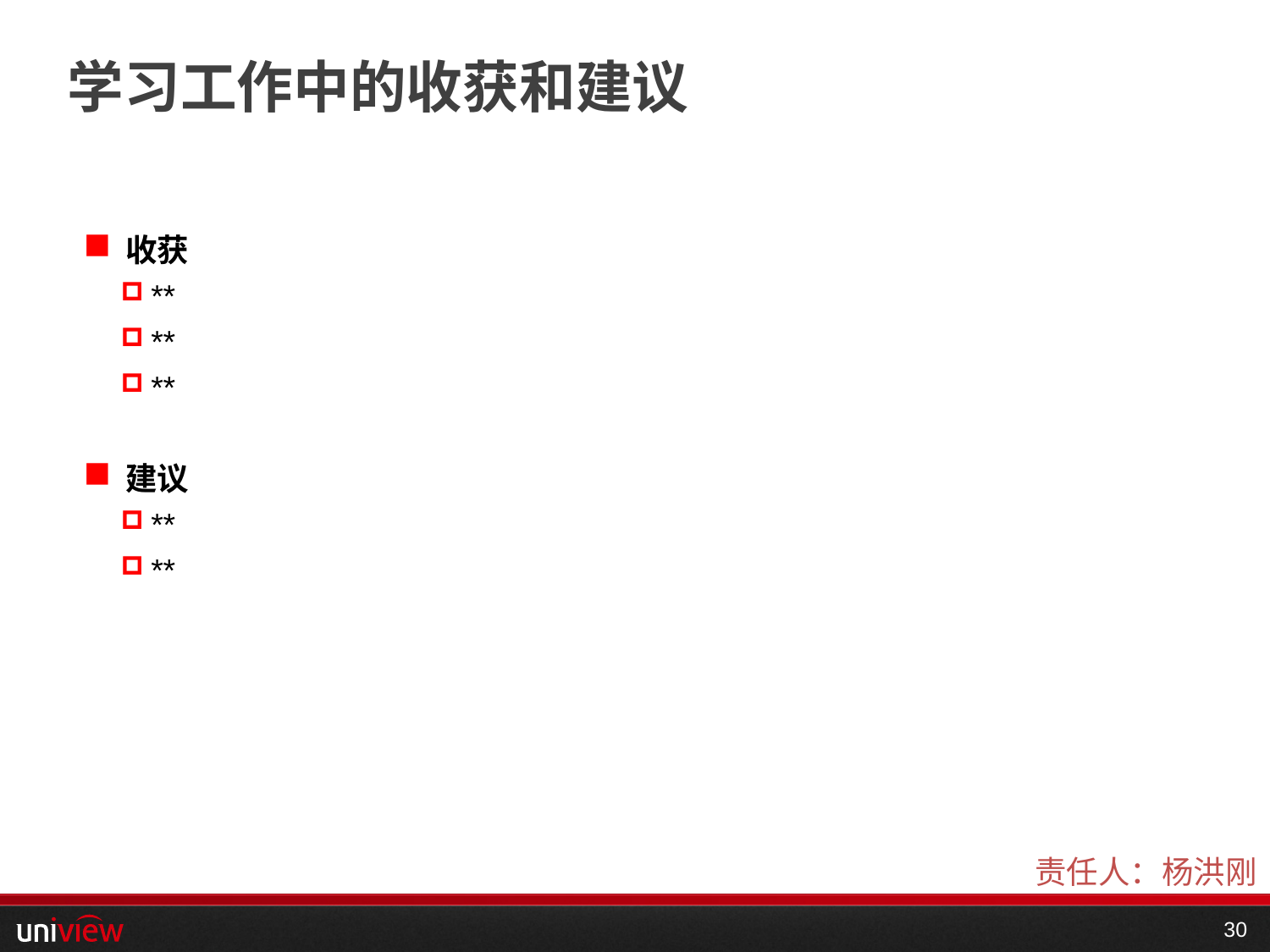

# 学习工作中的收获和建议
收获
**
**
**

建议
**
**

责任人：杨洪刚